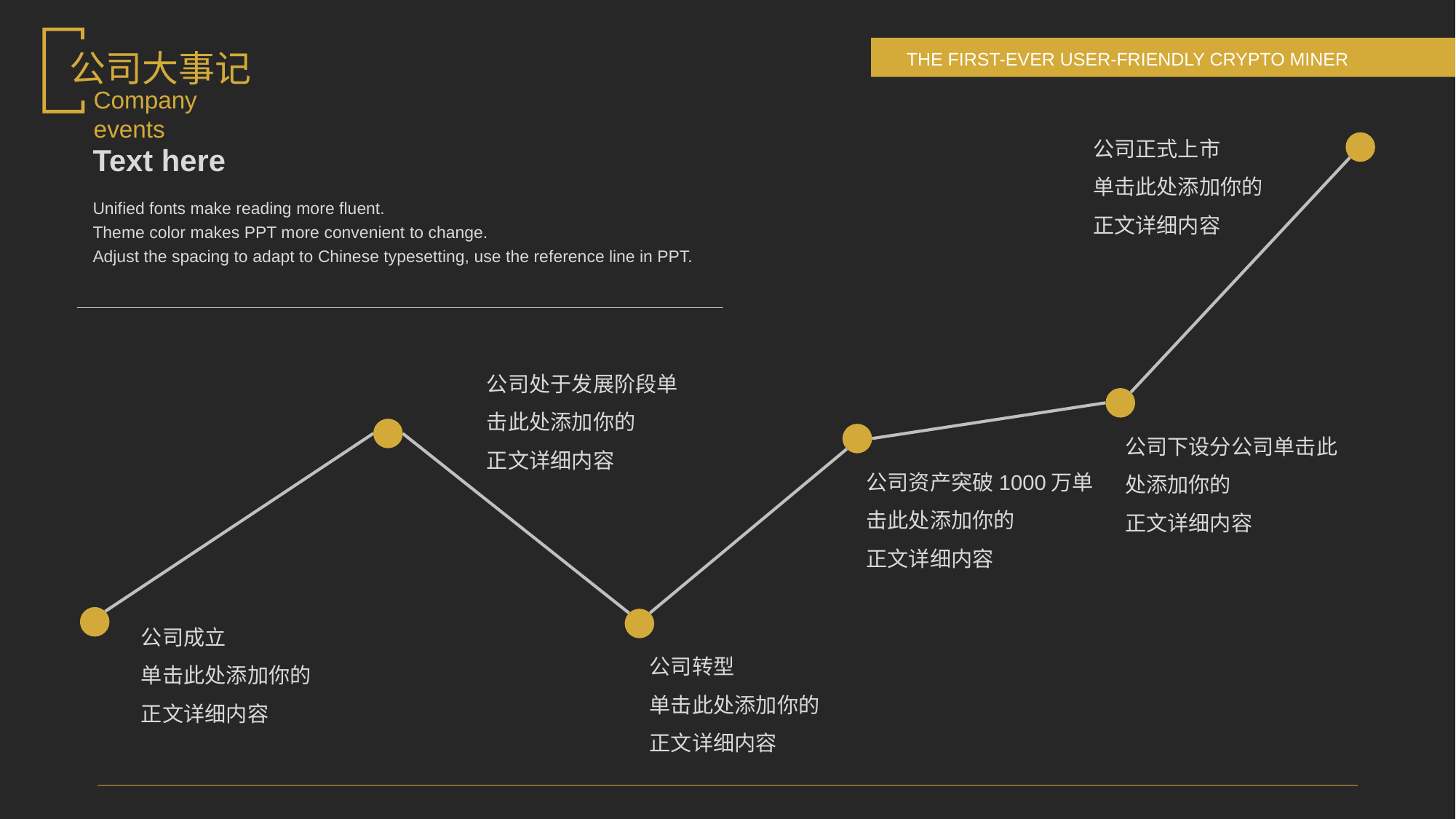

公司大事记
Company events
公司正式上市
单击此处添加你的
正文详细内容

Text here
Unified fonts make reading more fluent.
Theme color makes PPT more convenient to change.
Adjust the spacing to adapt to Chinese typesetting, use the reference line in PPT.
公司处于发展阶段单击此处添加你的
正文详细内容

公司下设分公司单击此处添加你的
正文详细内容

公司资产突破1000万单击此处添加你的
正文详细内容
公司成立
单击此处添加你的
正文详细内容

公司转型
单击此处添加你的
正文详细内容